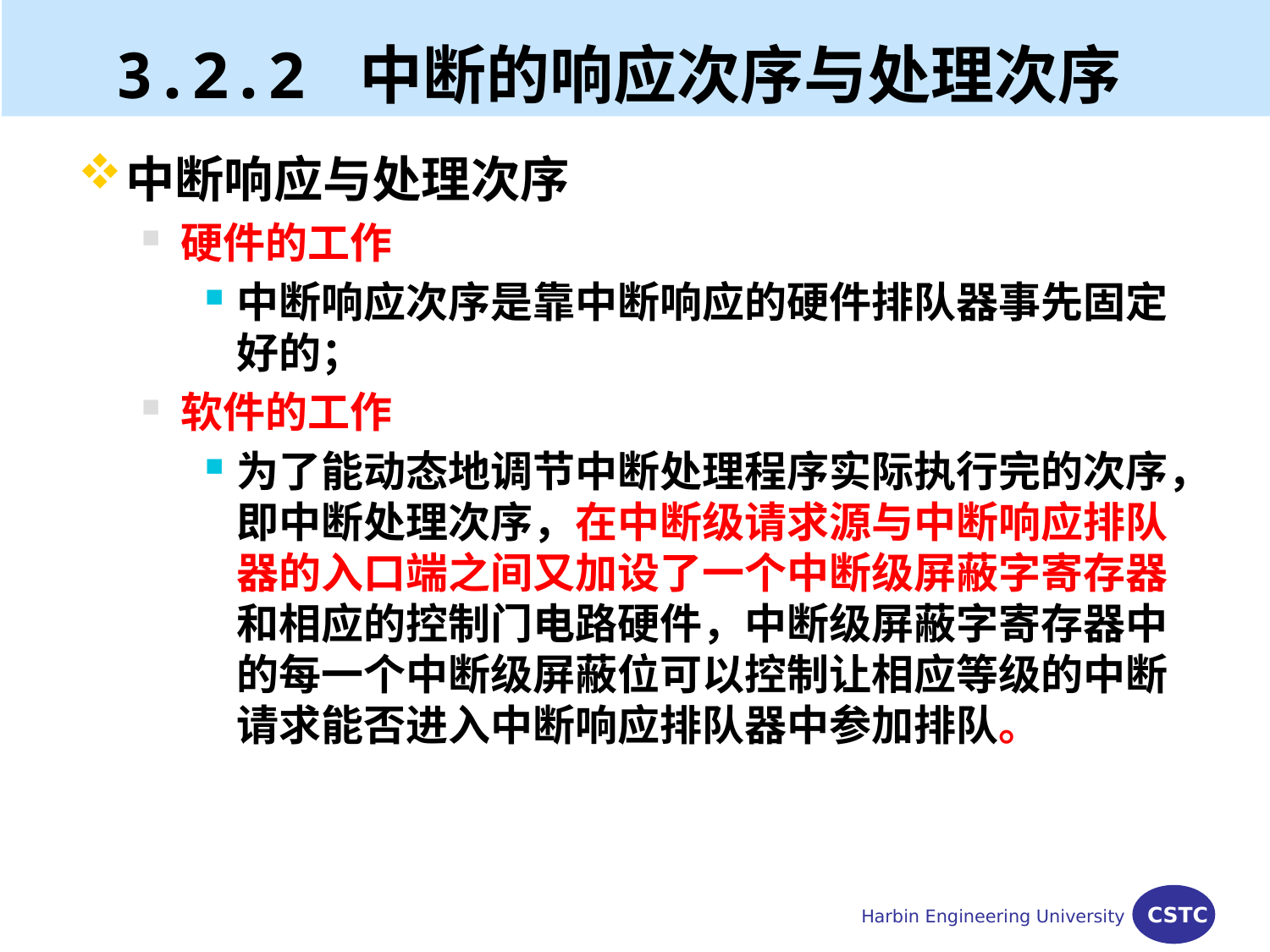

3.2.2 中断的响应次序与处理次序
中断响应与处理次序
硬件的工作
中断响应次序是靠中断响应的硬件排队器事先固定好的；
软件的工作
为了能动态地调节中断处理程序实际执行完的次序，即中断处理次序，在中断级请求源与中断响应排队器的入口端之间又加设了一个中断级屏蔽字寄存器和相应的控制门电路硬件，中断级屏蔽字寄存器中的每一个中断级屏蔽位可以控制让相应等级的中断请求能否进入中断响应排队器中参加排队。

Harbin Engineering University